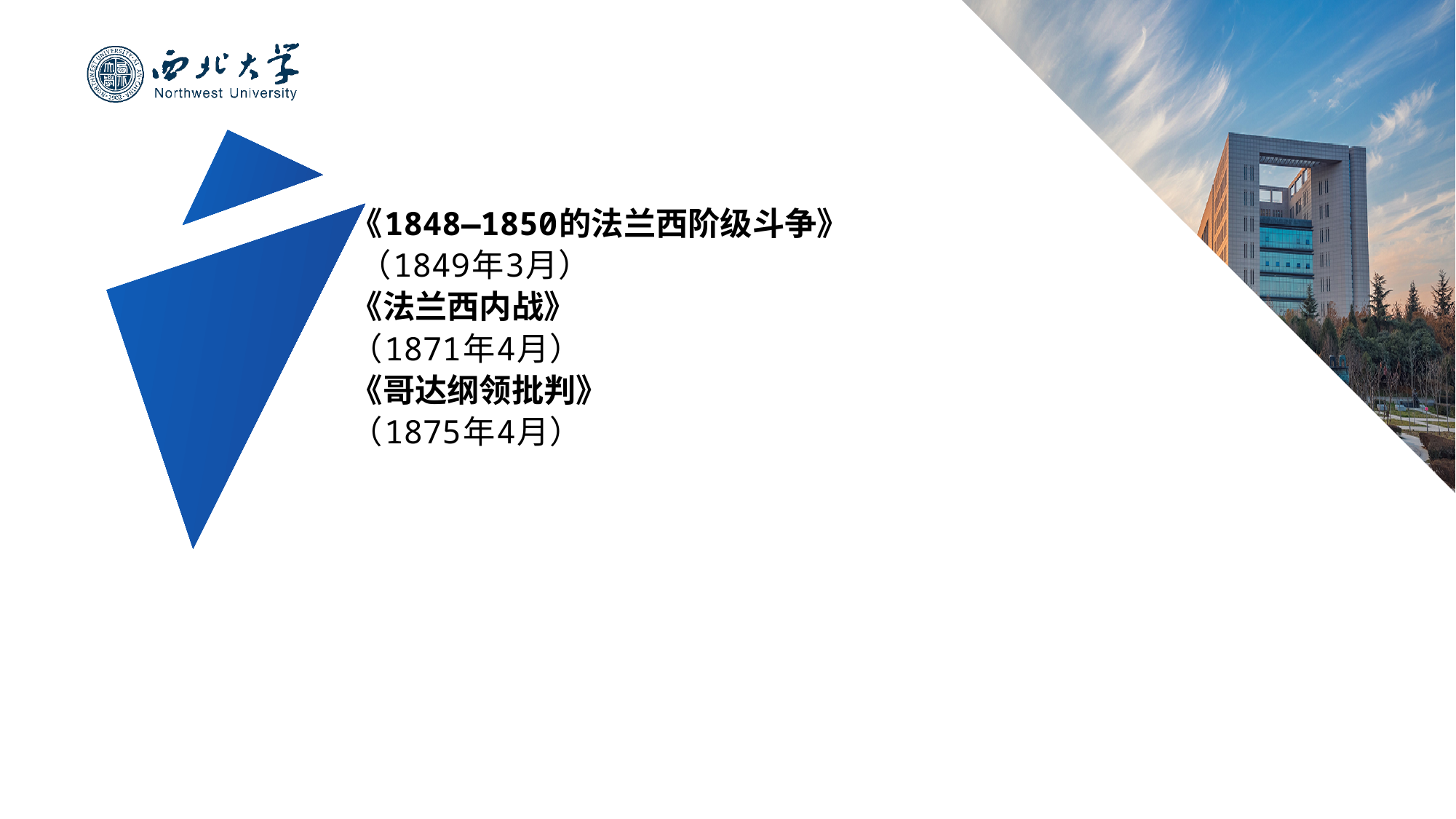

#
《1848—1850的法兰西阶级斗争》
 （1849年3月）
《法兰西内战》
（1871年4月）
《哥达纲领批判》
（1875年4月）